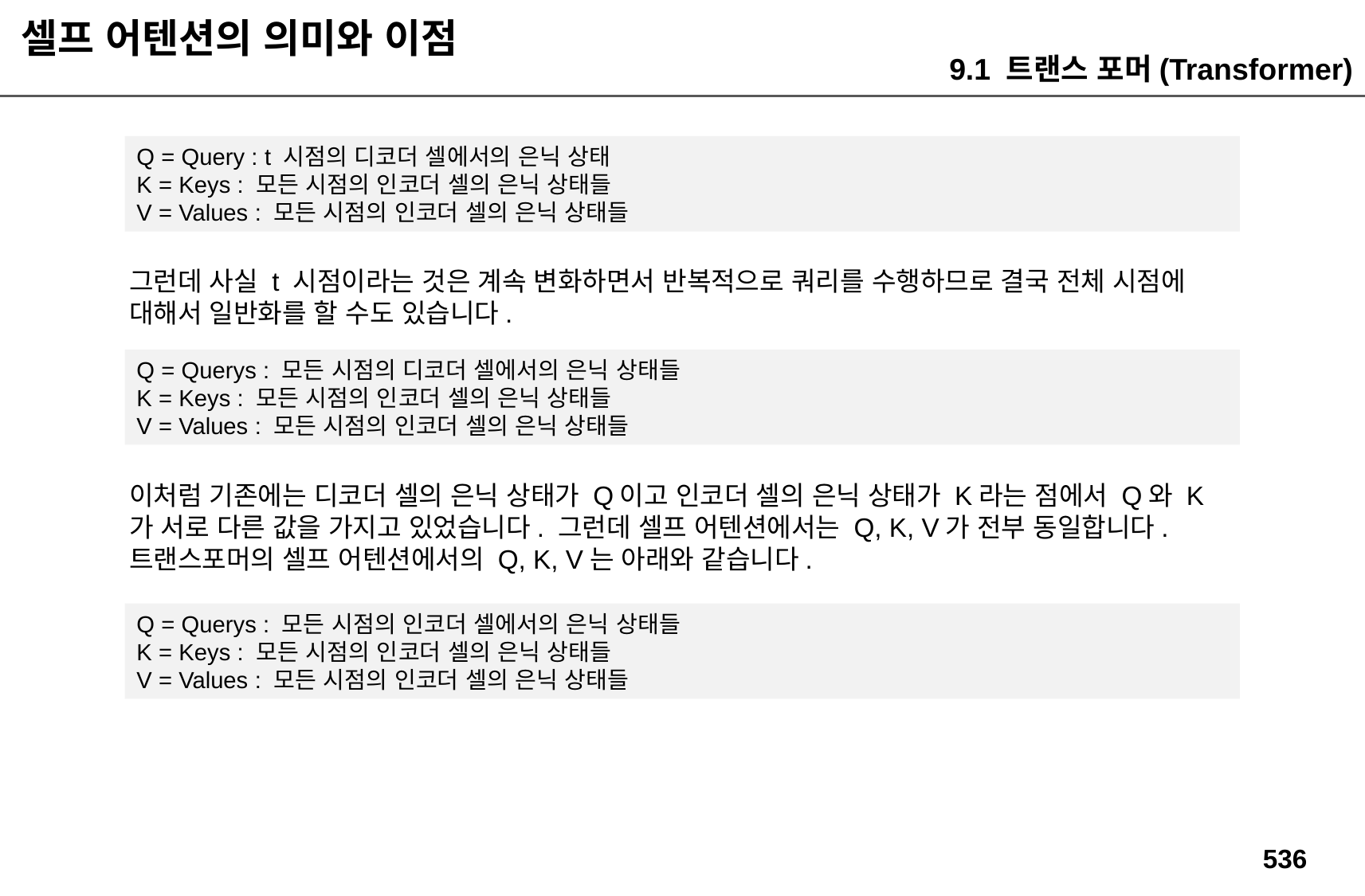

셀프 어텐션의 의미와 이점
9.1 트랜스 포머(Transformer)
Q = Query : t 시점의 디코더 셀에서의 은닉 상태
K = Keys : 모든 시점의 인코더 셀의 은닉 상태들
V = Values : 모든 시점의 인코더 셀의 은닉 상태들
그런데 사실 t 시점이라는 것은 계속 변화하면서 반복적으로 쿼리를 수행하므로 결국 전체 시점에 대해서 일반화를 할 수도 있습니다.
Q = Querys : 모든 시점의 디코더 셀에서의 은닉 상태들
K = Keys : 모든 시점의 인코더 셀의 은닉 상태들
V = Values : 모든 시점의 인코더 셀의 은닉 상태들
이처럼 기존에는 디코더 셀의 은닉 상태가 Q이고 인코더 셀의 은닉 상태가 K라는 점에서 Q와 K가 서로 다른 값을 가지고 있었습니다. 그런데 셀프 어텐션에서는 Q, K, V가 전부 동일합니다. 트랜스포머의 셀프 어텐션에서의 Q, K, V는 아래와 같습니다.
Q = Querys : 모든 시점의 인코더 셀에서의 은닉 상태들
K = Keys : 모든 시점의 인코더 셀의 은닉 상태들
V = Values : 모든 시점의 인코더 셀의 은닉 상태들